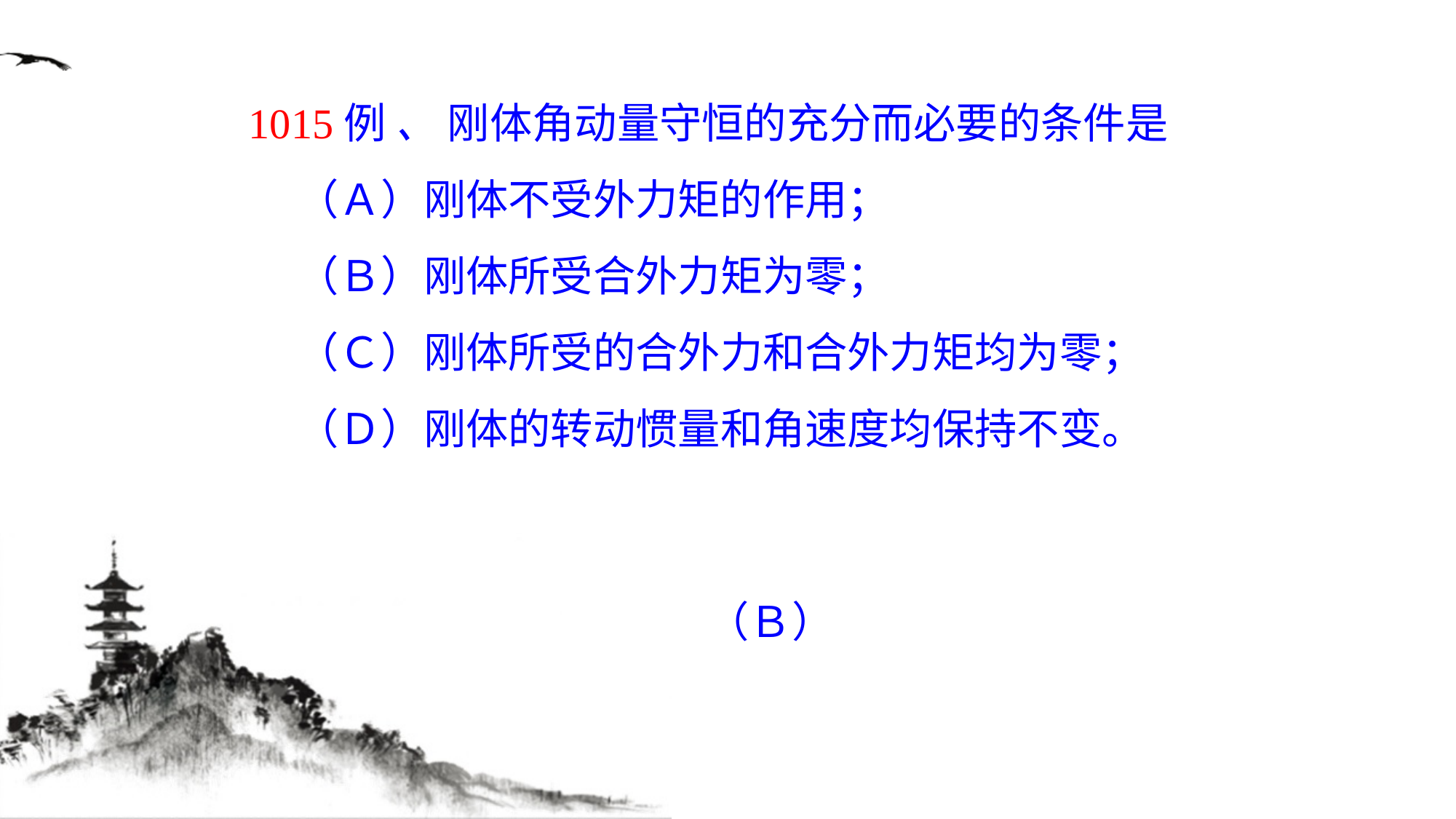

1015例 、 刚体角动量守恒的充分而必要的条件是
    （Ａ）刚体不受外力矩的作用；
    （Ｂ）刚体所受合外力矩为零；
    （Ｃ）刚体所受的合外力和合外力矩均为零；
    （Ｄ）刚体的转动惯量和角速度均保持不变。
（Ｂ）